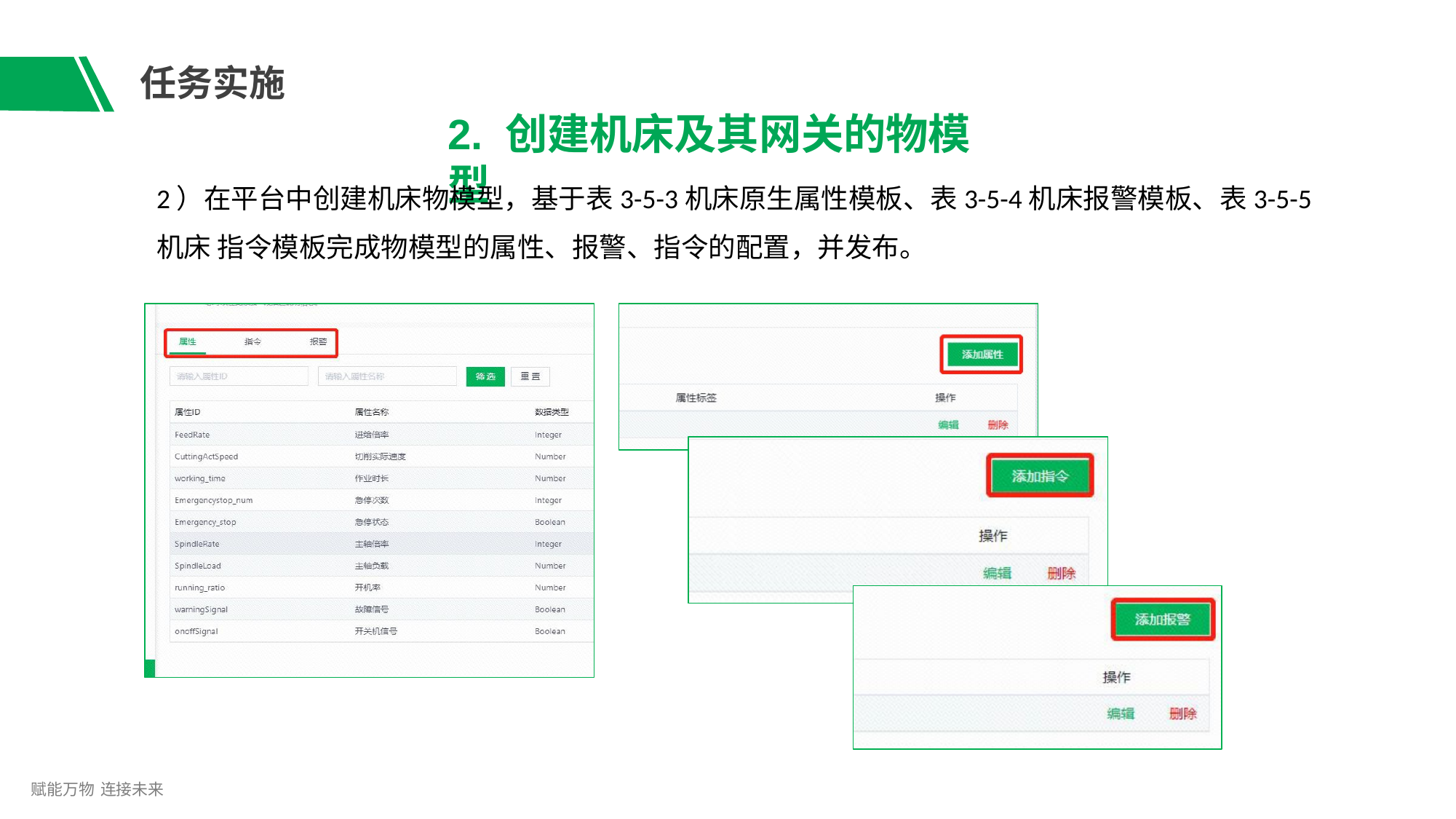

# 任务实施
2. 创建机床及其网关的物模型
2）在平台中创建机床物模型，基于表3-5-3机床原生属性模板、表3-5-4机床报警模板、表3-5-5机床 指令模板完成物模型的属性、报警、指令的配置，并发布。

赋能万物 连接未来